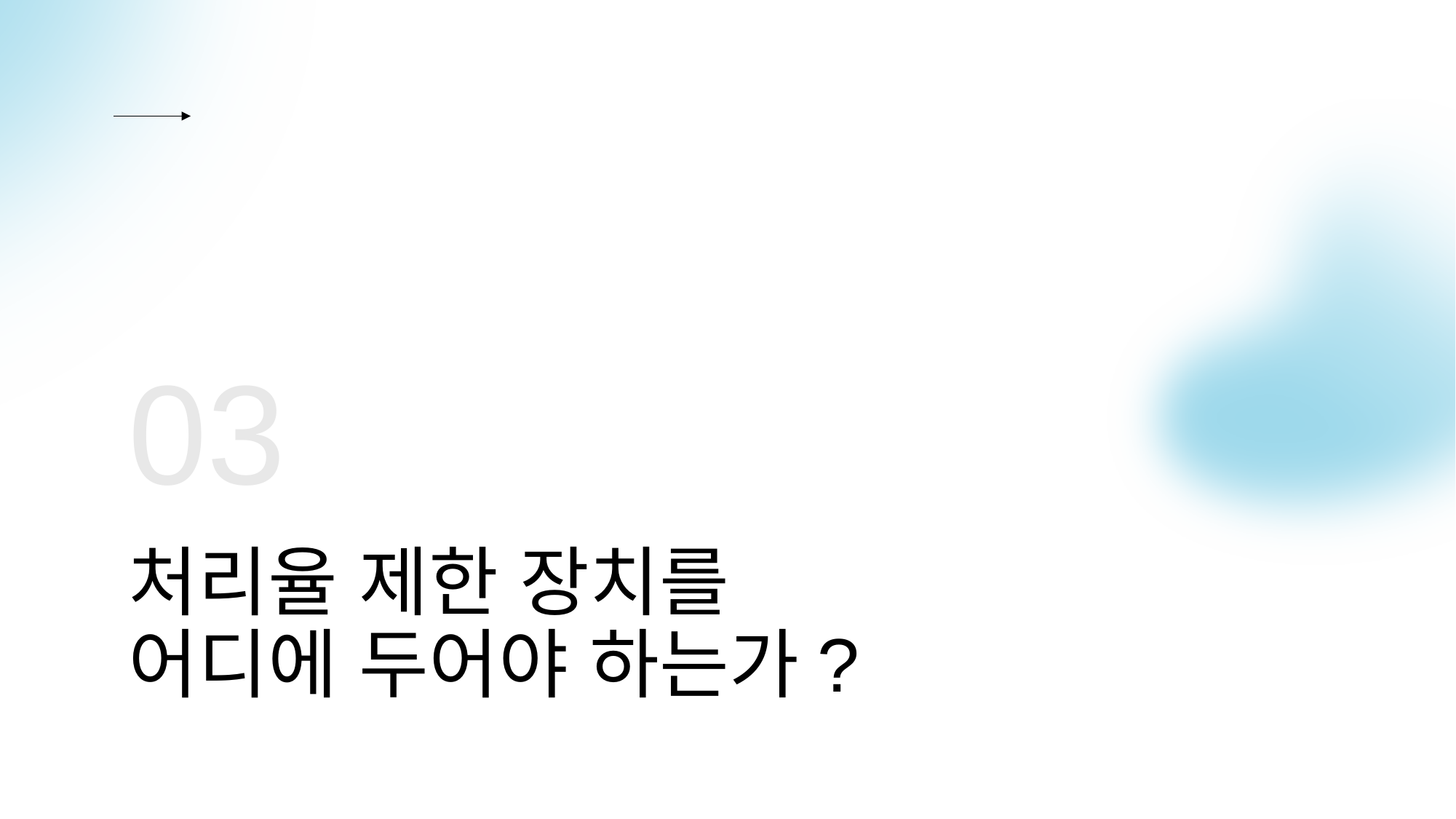

03
# 처리율 제한 장치를 어디에 두어야 하는가?